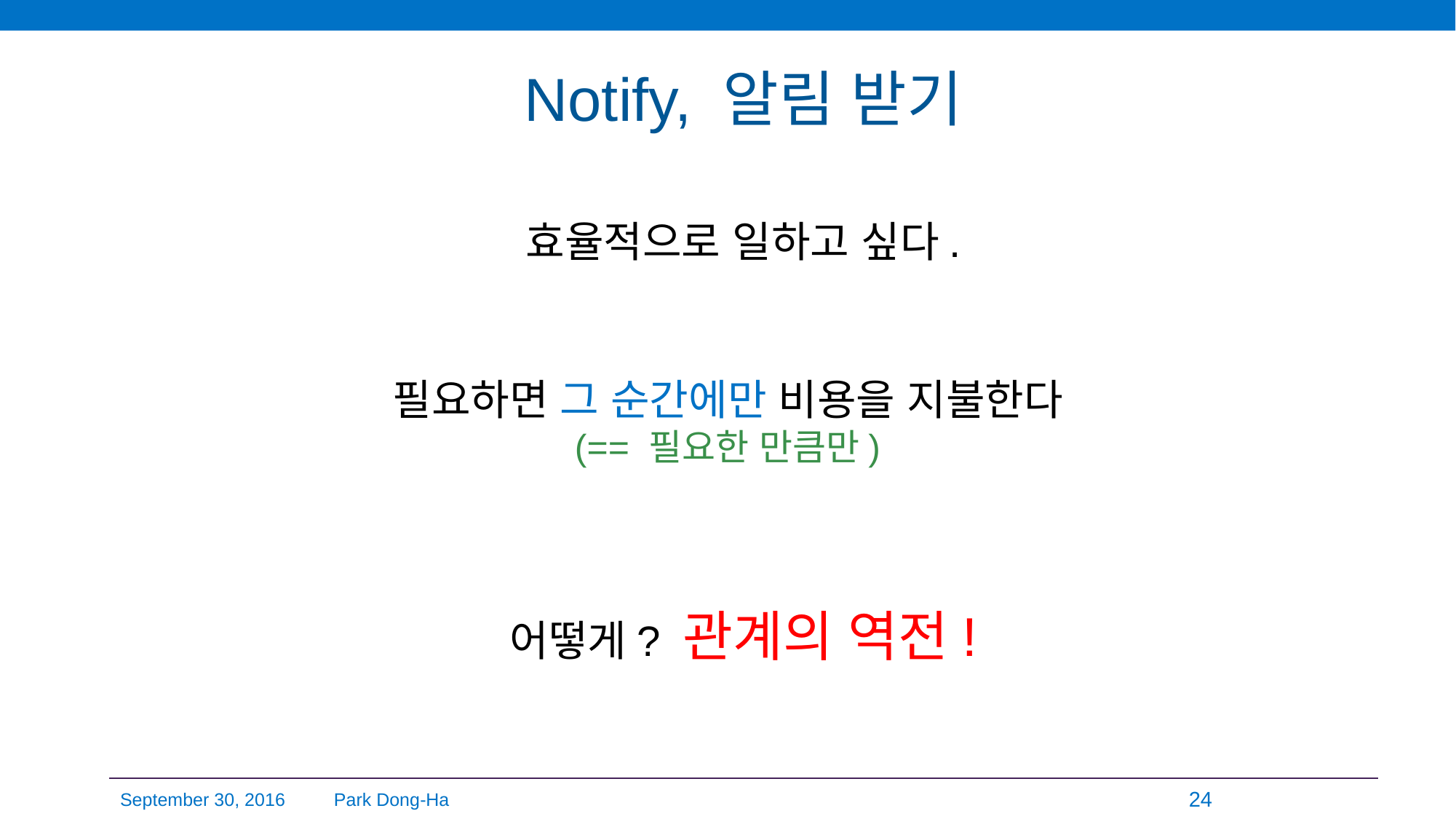

# Notify, 알림 받기
효율적으로 일하고 싶다.
필요하면 그 순간에만 비용을 지불한다
(== 필요한 만큼만)
어떻게? 관계의 역전!
Park Dong-Ha
24